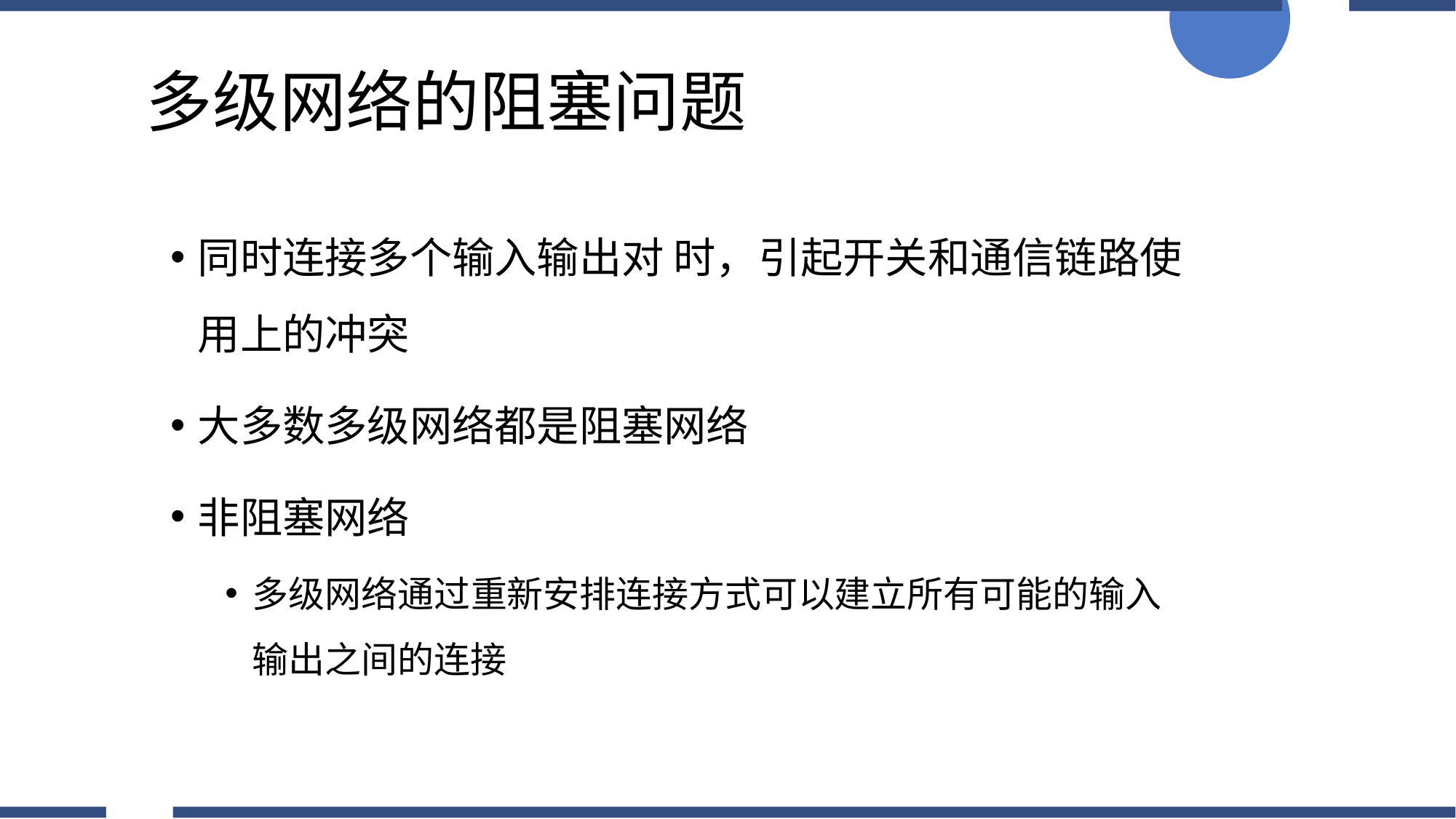

多级网络的阻塞问题
同时连接多个输入输出对 时，引起开关和通信链路使用上的冲突
大多数多级网络都是阻塞网络
非阻塞网络
多级网络通过重新安排连接方式可以建立所有可能的输入输出之间的连接